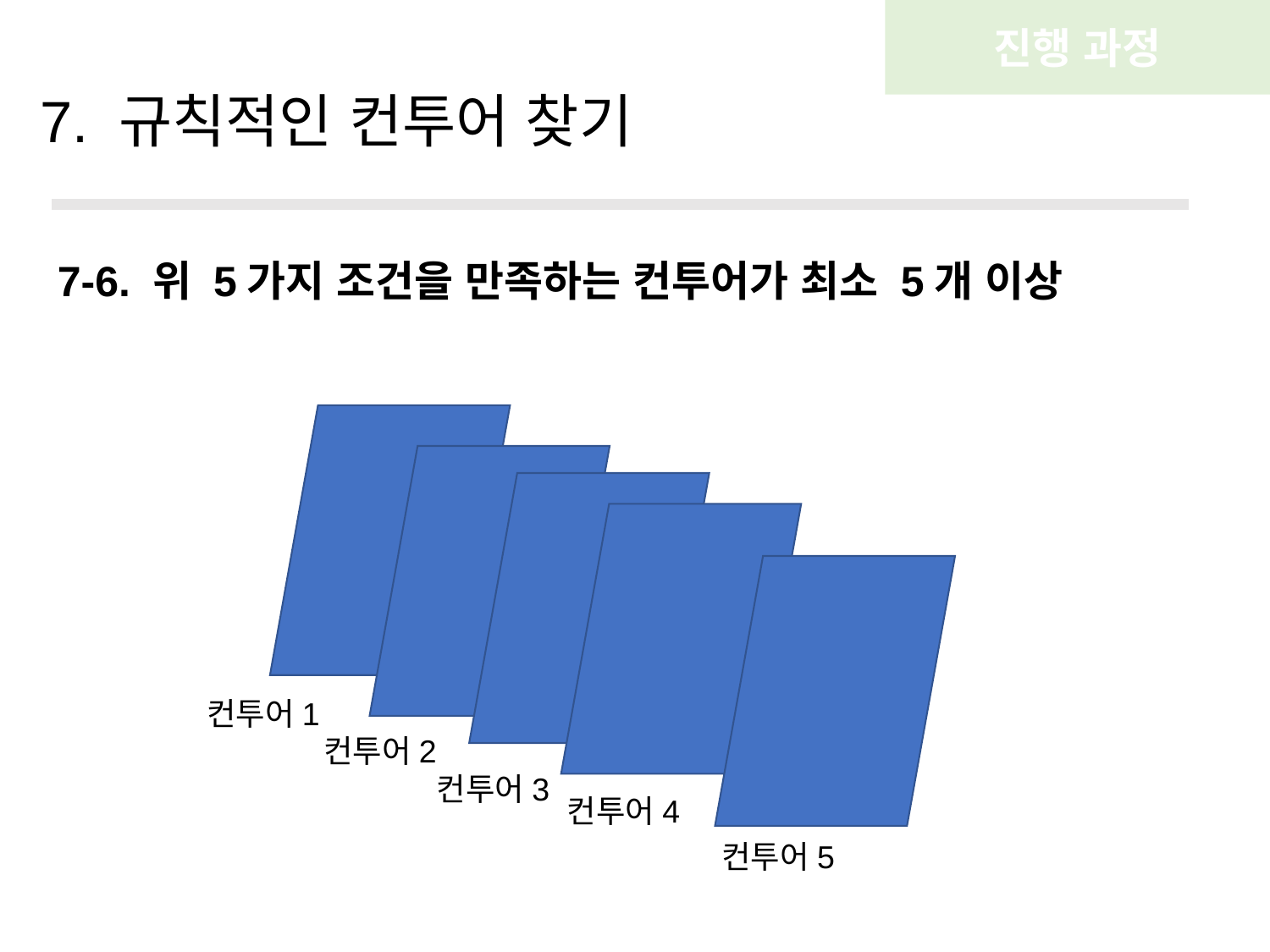

진행 과정
7. 규칙적인 컨투어 찾기

7-6. 위 5가지 조건을 만족하는 컨투어가 최소 5개 이상

컨투어1
컨투어2
컨투어3
컨투어4
컨투어5